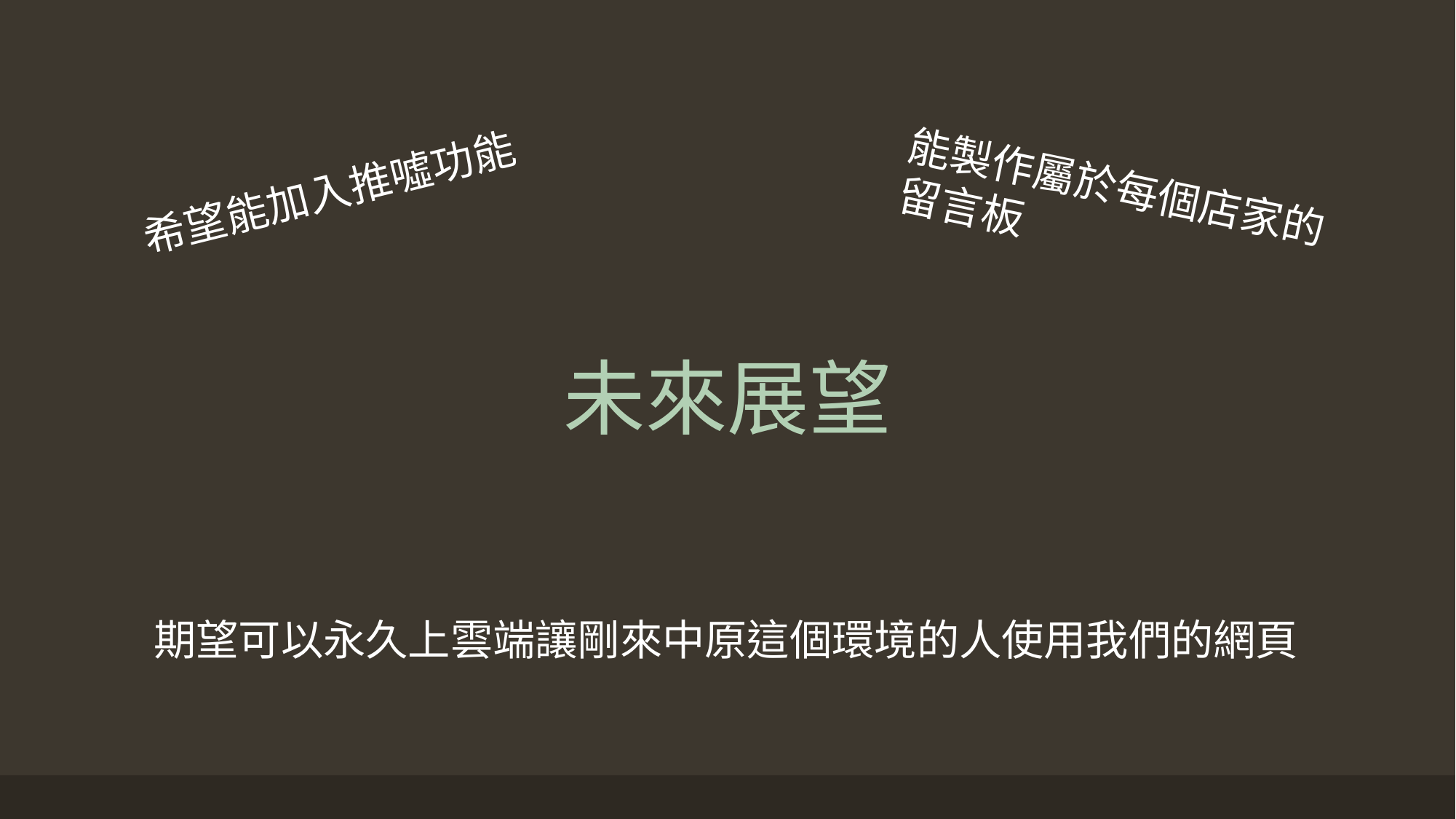

能製作屬於每個店家的留言板
希望能加入推噓功能
# 未來展望
期望可以永久上雲端讓剛來中原這個環境的人使用我們的網頁